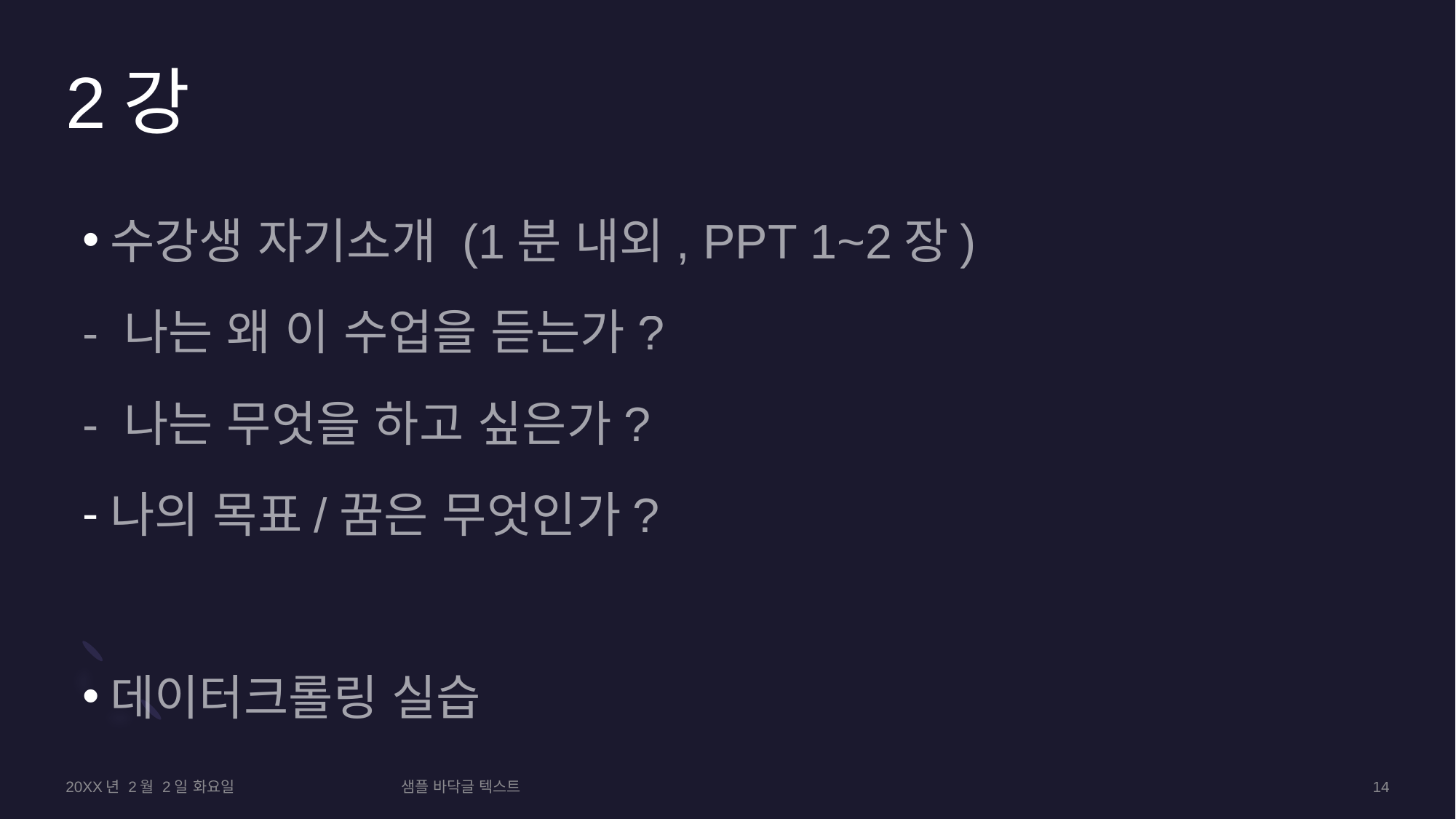

# 2강
수강생 자기소개 (1분 내외, PPT 1~2장)
- 나는 왜 이 수업을 듣는가?
- 나는 무엇을 하고 싶은가?
나의 목표/꿈은 무엇인가?

데이터크롤링 실습

Visual Studio Code 설치

20XX년 2월 2일 화요일
샘플 바닥글 텍스트
14